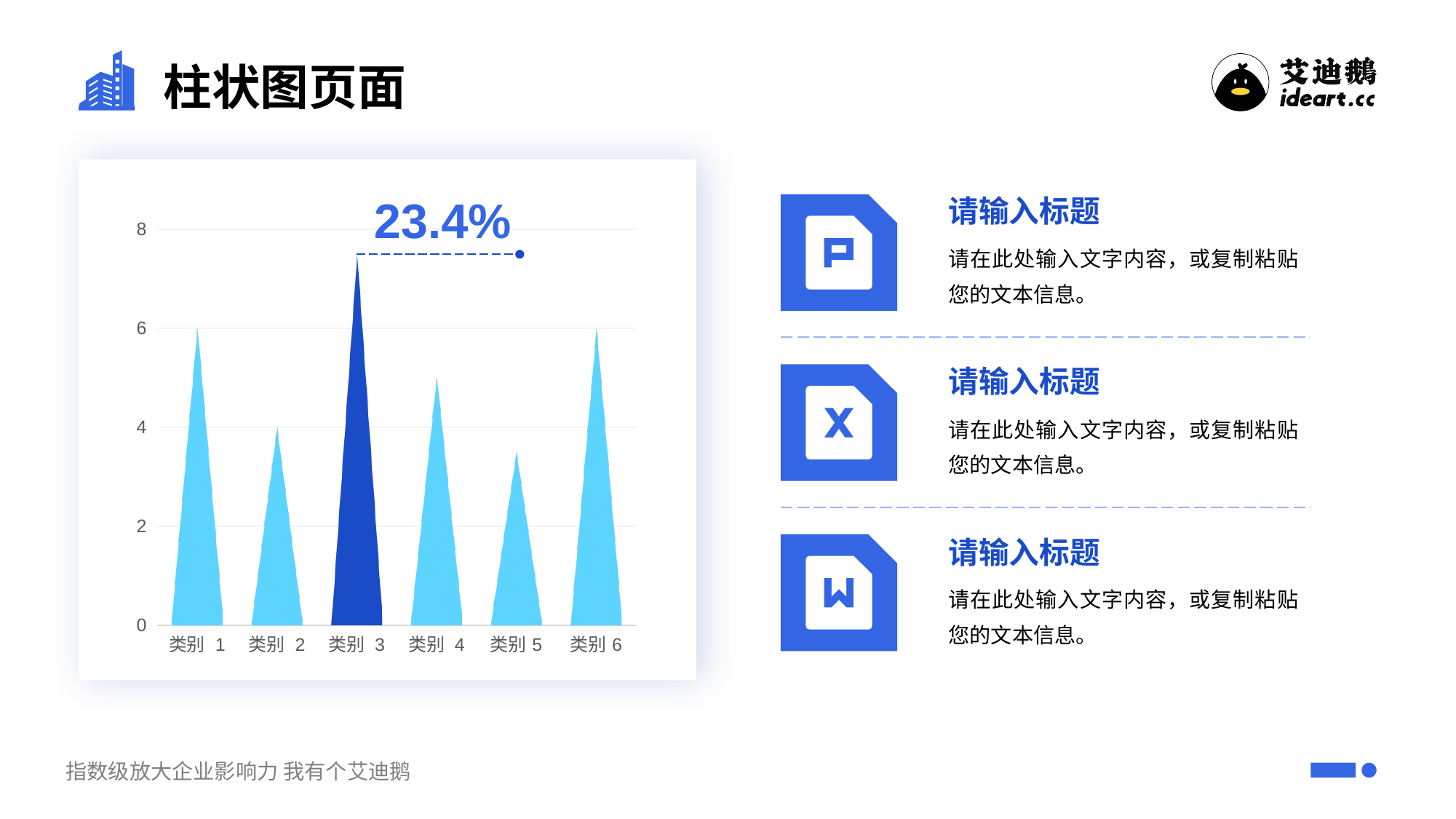

# 柱状图页面

23.4%
请输入标题

### Chart

| Category | 系列 1 |
|---|---|
| 类别 1 | 6.0 |
| 类别 2 | 4.0 |
| 类别 3 | 7.5 |
| 类别 4 | 5.0 |
| 类别5 | 3.5 |
| 类别6 | 6.0 |
请在此处输入文字内容，或复制粘贴您的文本信息。

请输入标题

请在此处输入文字内容，或复制粘贴您的文本信息。
请输入标题

请在此处输入文字内容，或复制粘贴您的文本信息。